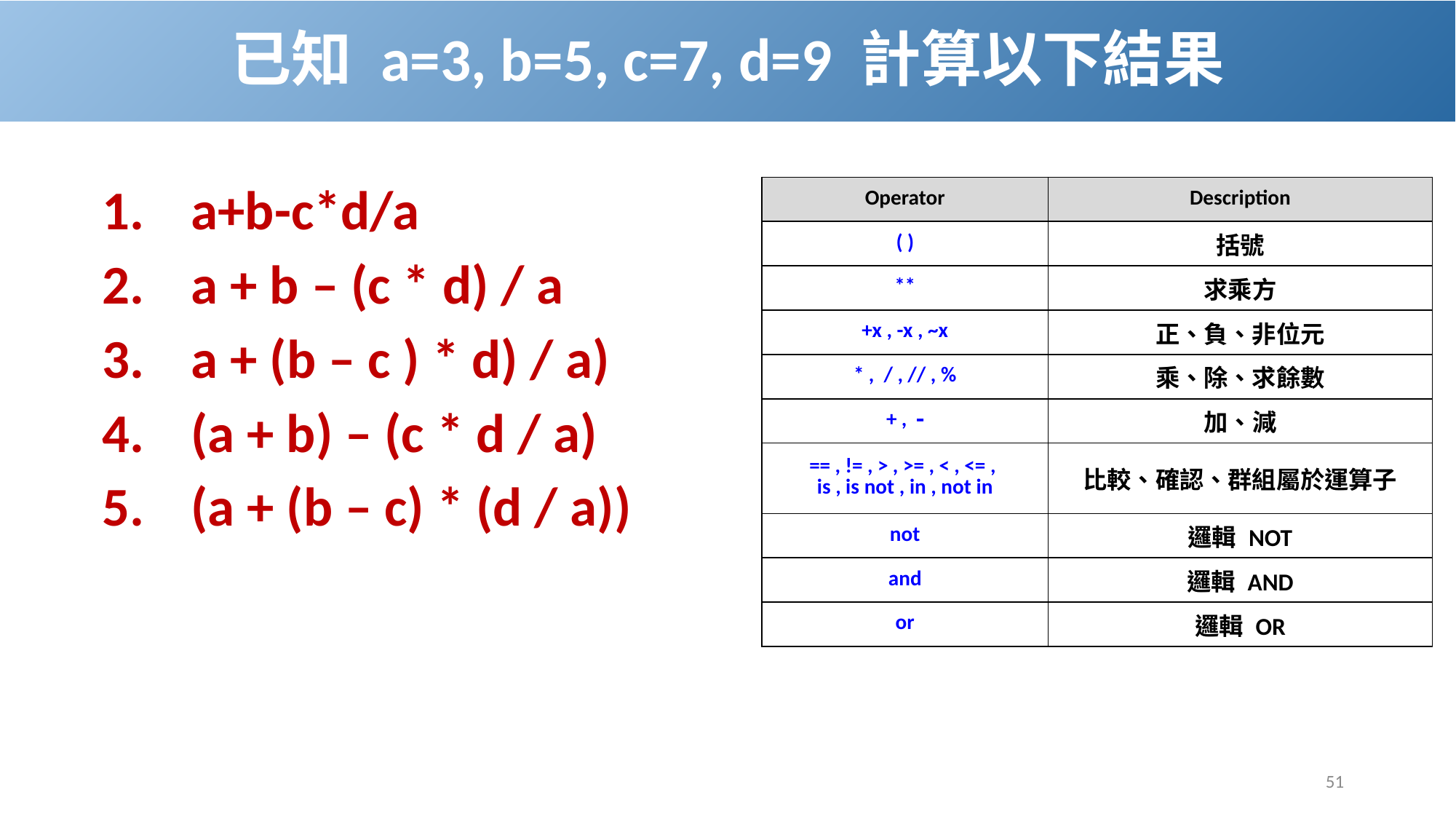

# 已知 a=3, b=5, c=7, d=9 計算以下結果
a+b-c*d/a
a + b – (c * d) / a
a + (b – c ) * d) / a)
(a + b) – (c * d / a)
(a + (b – c) * (d / a))

| Operator | Description |
| --- | --- |
| ( ) | 括號 |
| \*\* | 求乘方 |
| +x , -x , ~x | 正、負、非位元 |
| \* , / , // , % | 乘、除、求餘數 |
| + , − | 加、減 |
| == , != , > , >= , < , <= , is , is not , in , not in | 比較、確認、群組屬於運算子 |
| not | 邏輯 NOT |
| and | 邏輯 AND |
| or | 邏輯 OR |
51